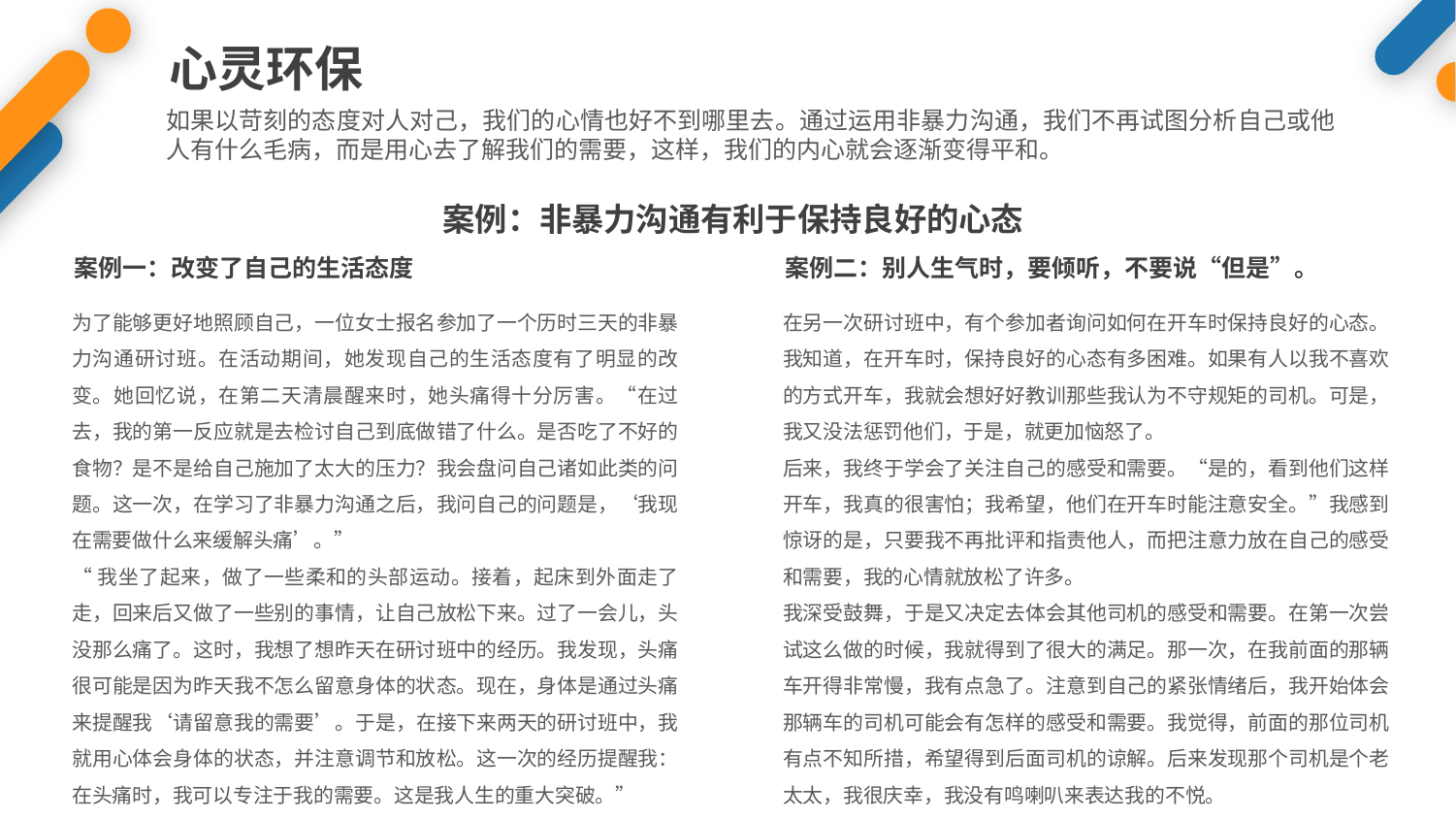

心灵环保
如果以苛刻的态度对人对己，我们的心情也好不到哪里去。通过运用非暴力沟通，我们不再试图分析自己或他人有什么毛病，而是用心去了解我们的需要，这样，我们的内心就会逐渐变得平和。
案例：非暴力沟通有利于保持良好的心态
案例一：改变了自己的生活态度
案例二：别人生气时，要倾听，不要说“但是”。
为了能够更好地照顾自己，一位女士报名参加了一个历时三天的非暴力沟通研讨班。在活动期间，她发现自己的生活态度有了明显的改变。她回忆说，在第二天清晨醒来时，她头痛得十分厉害。“在过去，我的第一反应就是去检讨自己到底做错了什么。是否吃了不好的食物？是不是给自己施加了太大的压力？我会盘问自己诸如此类的问题。这一次，在学习了非暴力沟通之后，我问自己的问题是，‘我现在需要做什么来缓解头痛’。”
“我坐了起来，做了一些柔和的头部运动。接着，起床到外面走了走，回来后又做了一些别的事情，让自己放松下来。过了一会儿，头没那么痛了。这时，我想了想昨天在研讨班中的经历。我发现，头痛很可能是因为昨天我不怎么留意身体的状态。现在，身体是通过头痛来提醒我‘请留意我的需要’。于是，在接下来两天的研讨班中，我就用心体会身体的状态，并注意调节和放松。这一次的经历提醒我：在头痛时，我可以专注于我的需要。这是我人生的重大突破。”
在另一次研讨班中，有个参加者询问如何在开车时保持良好的心态。我知道，在开车时，保持良好的心态有多困难。如果有人以我不喜欢的方式开车，我就会想好好教训那些我认为不守规矩的司机。可是，我又没法惩罚他们，于是，就更加恼怒了。
后来，我终于学会了关注自己的感受和需要。“是的，看到他们这样开车，我真的很害怕；我希望，他们在开车时能注意安全。”我感到惊讶的是，只要我不再批评和指责他人，而把注意力放在自己的感受和需要，我的心情就放松了许多。
我深受鼓舞，于是又决定去体会其他司机的感受和需要。在第一次尝试这么做的时候，我就得到了很大的满足。那一次，在我前面的那辆车开得非常慢，我有点急了。注意到自己的紧张情绪后，我开始体会那辆车的司机可能会有怎样的感受和需要。我觉得，前面的那位司机有点不知所措，希望得到后面司机的谅解。后来发现那个司机是个老太太，我很庆幸，我没有鸣喇叭来表达我的不悦。